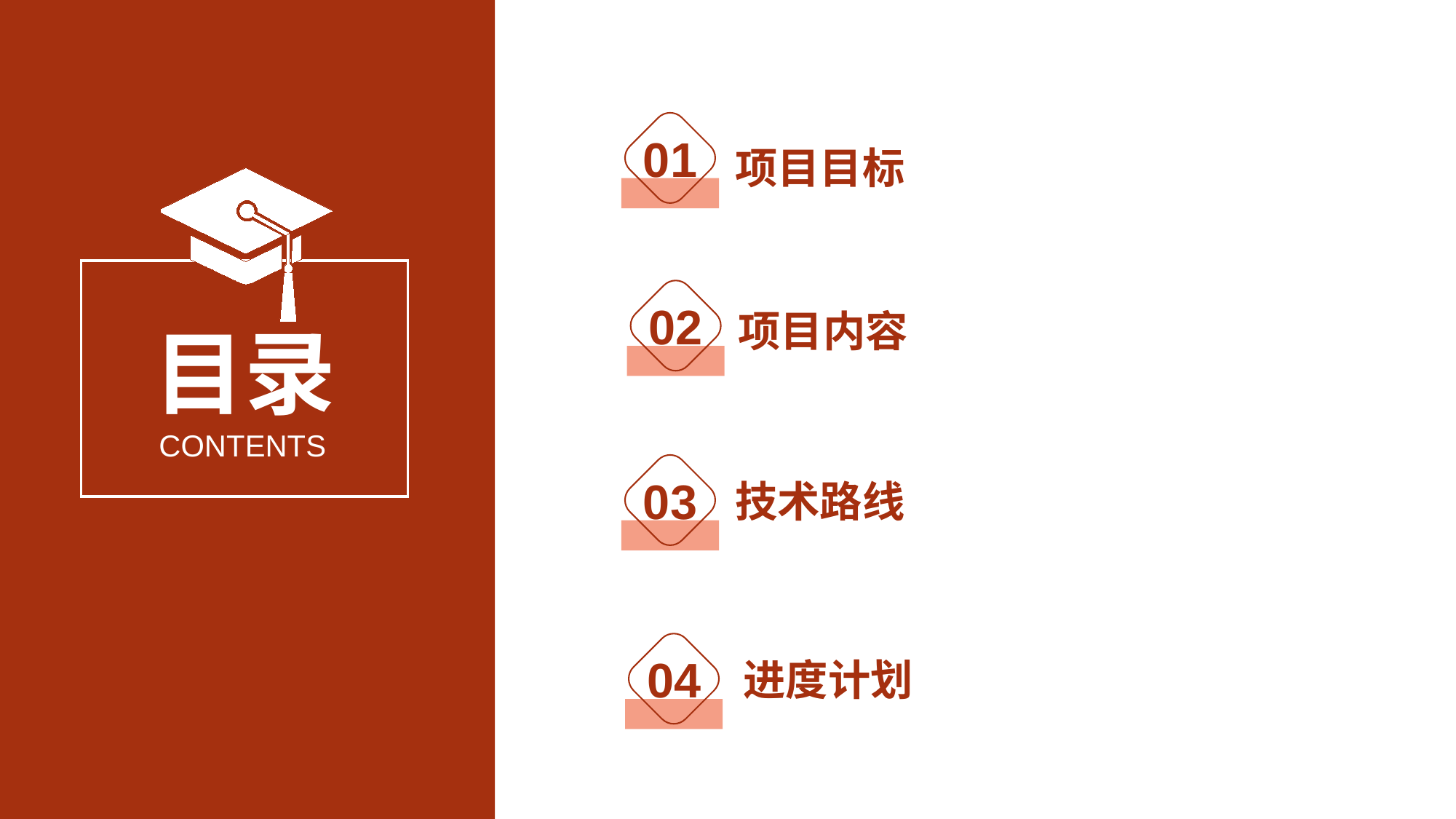

01
项目目标

02
项目内容

03
技术路线

04
进度计划

目录
CONTENTS